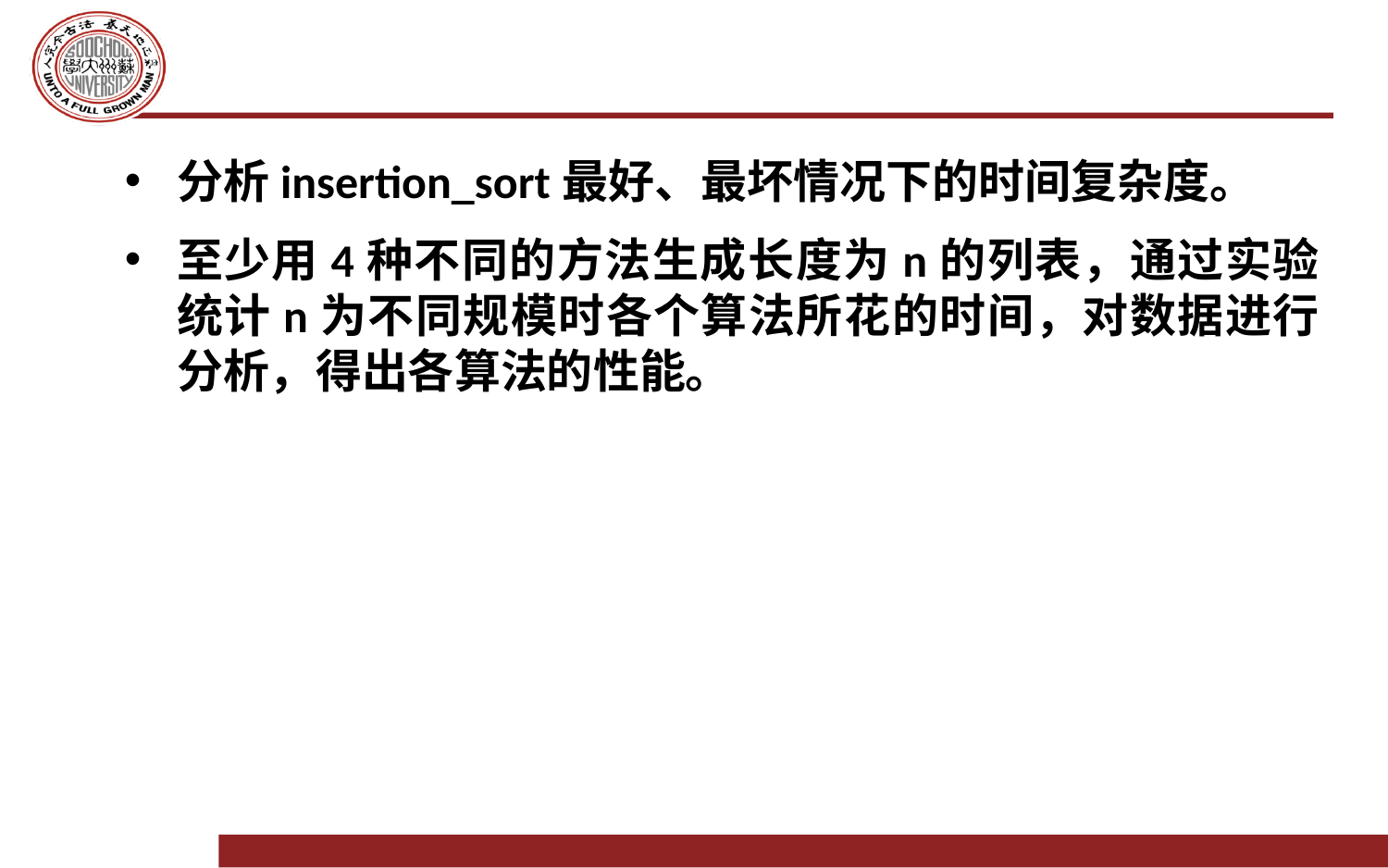

分析insertion_sort最好、最坏情况下的时间复杂度。
至少用4种不同的方法生成长度为n的列表，通过实验统计n为不同规模时各个算法所花的时间，对数据进行分析，得出各算法的性能。